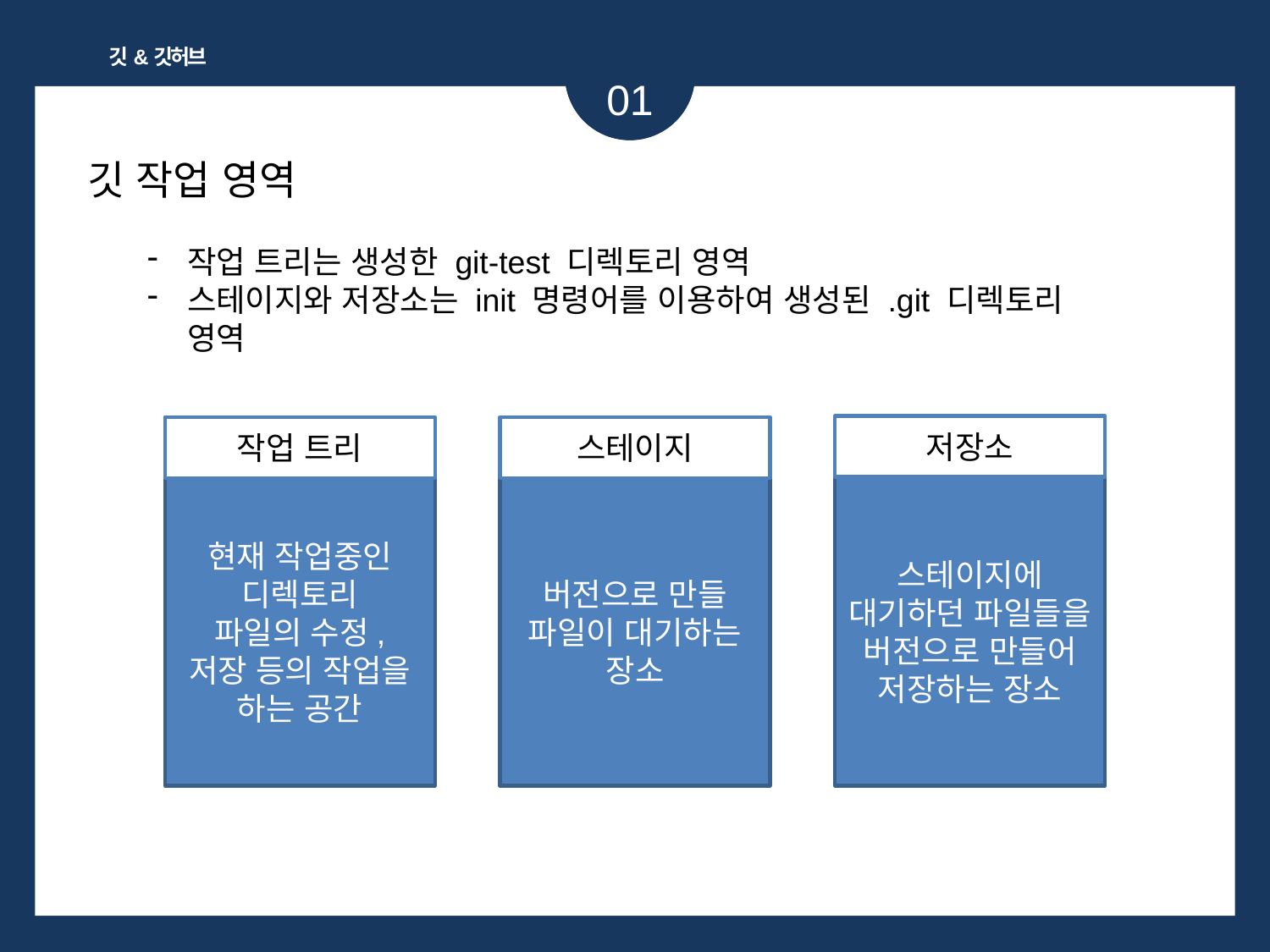

깃&깃허브
01
깃 작업 영역
작업 트리는 생성한 git-test 디렉토리 영역
스테이지와 저장소는 init 명령어를 이용하여 생성된 .git 디렉토리 영역
저장소
작업 트리
스테이지
현재 작업중인 디렉토리
파일의 수정, 저장 등의 작업을 하는 공간
버전으로 만들 파일이 대기하는 장소
스테이지에 대기하던 파일들을 버전으로 만들어 저장하는 장소